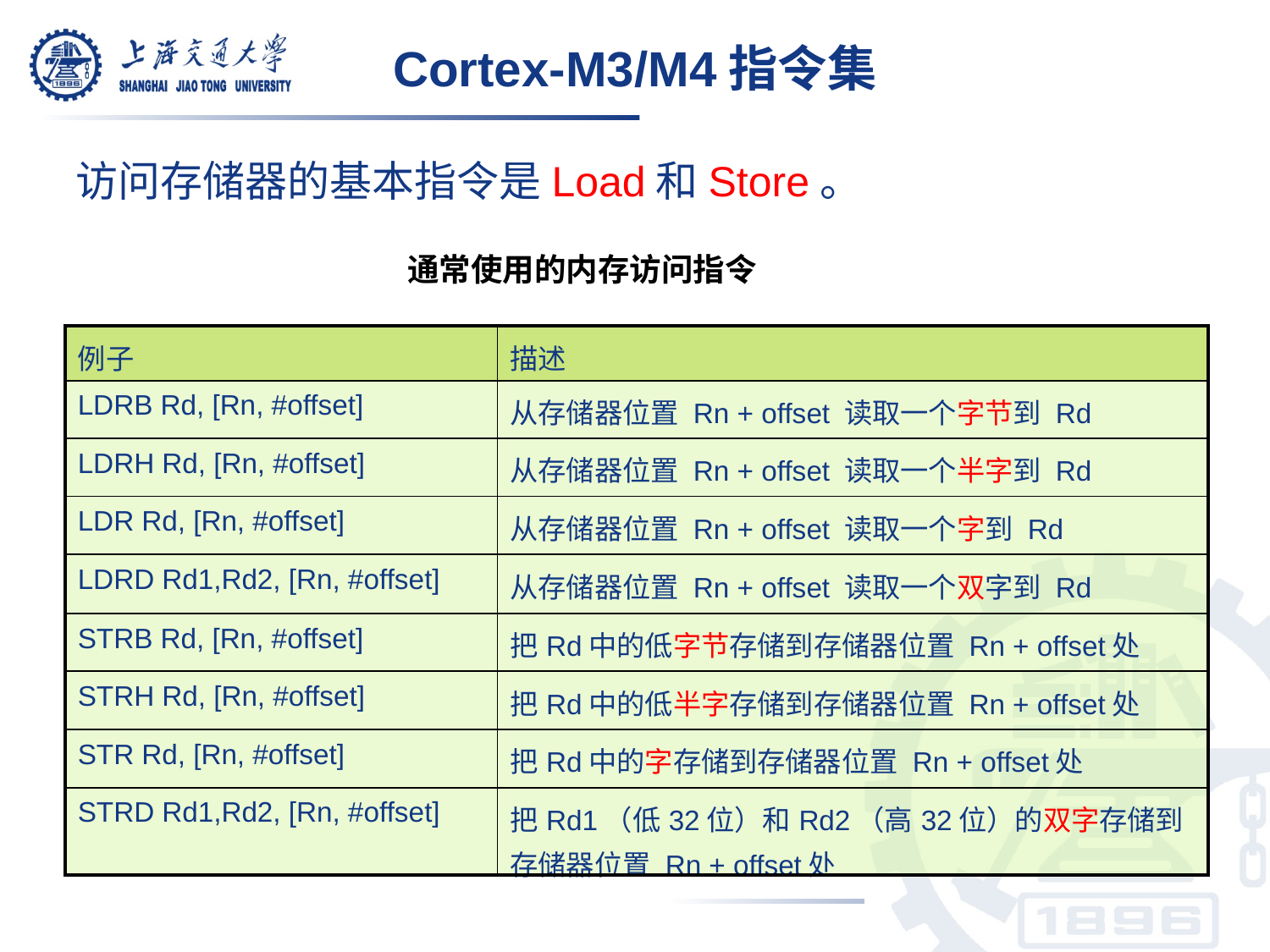

Cortex-M3/M4指令集
访问存储器的基本指令是Load和Store。
通常使用的内存访问指令
| 例子 | 描述 |
| --- | --- |
| LDRB Rd, [Rn, #offset] | 从存储器位置 Rn + offset 读取一个字节到 Rd |
| LDRH Rd, [Rn, #offset] | 从存储器位置 Rn + offset 读取一个半字到 Rd |
| LDR Rd, [Rn, #offset] | 从存储器位置 Rn + offset 读取一个字到 Rd |
| LDRD Rd1,Rd2, [Rn, #offset] | 从存储器位置 Rn + offset 读取一个双字到 Rd |
| STRB Rd, [Rn, #offset] | 把Rd中的低字节存储到存储器位置 Rn + offset处 |
| STRH Rd, [Rn, #offset] | 把Rd中的低半字存储到存储器位置 Rn + offset处 |
| STR Rd, [Rn, #offset] | 把Rd中的字存储到存储器位置 Rn + offset处 |
| STRD Rd1,Rd2, [Rn, #offset] | 把Rd1（低32位）和Rd2（高32位）的双字存储到存储器位置 Rn + offset处 |